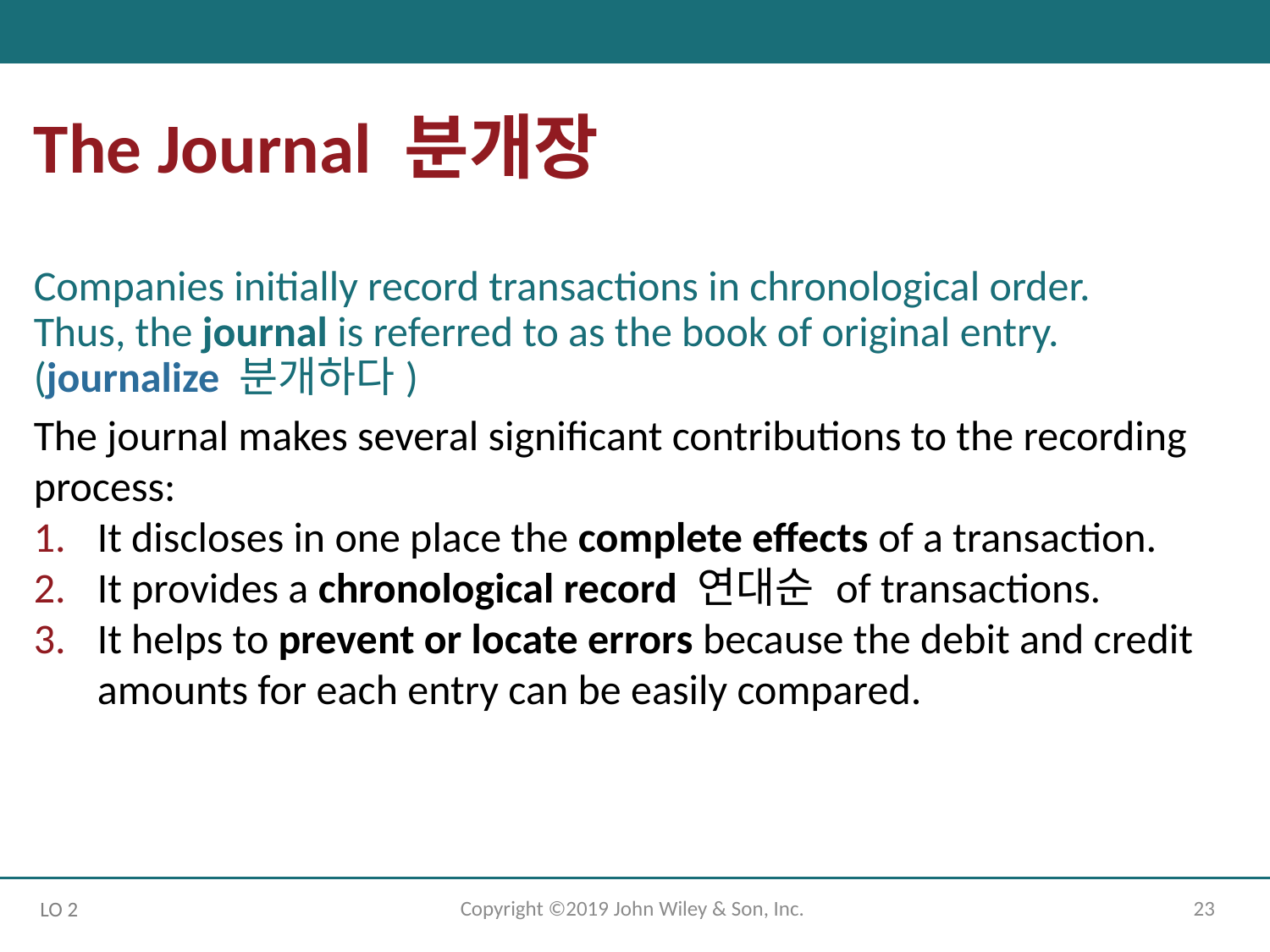

The Journal 분개장
Companies initially record transactions in chronological order.
Thus, the journal is referred to as the book of original entry.
(journalize 분개하다)
The journal makes several significant contributions to the recording process:
It discloses in one place the complete effects of a transaction.
It provides a chronological record 연대순 of transactions.
It helps to prevent or locate errors because the debit and credit amounts for each entry can be easily compared.
Copyright ©2019 John Wiley & Son, Inc.
23
LO 2